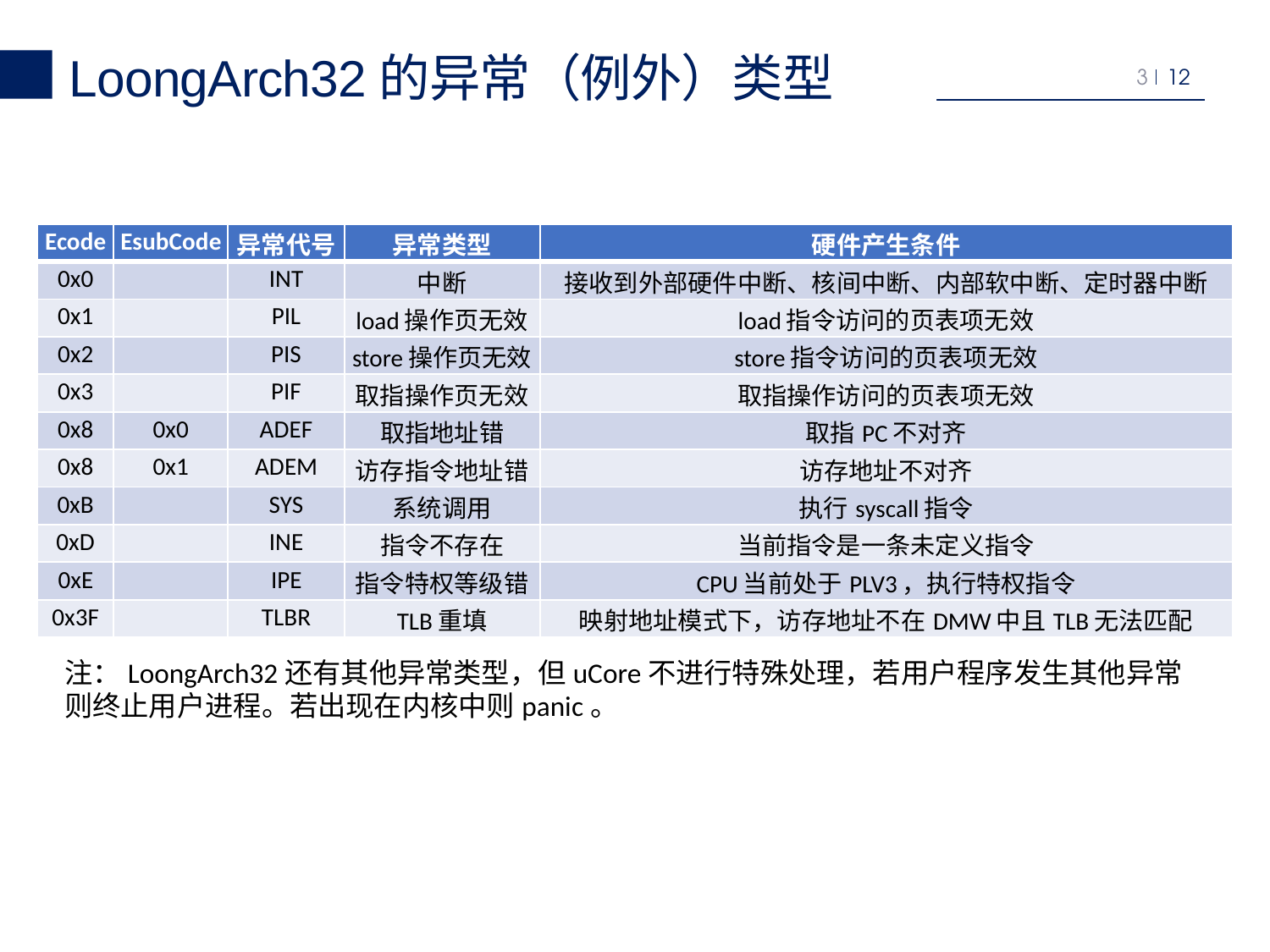

LoongArch32的异常（例外）类型

3
| Ecode | EsubCode | 异常代号 | 异常类型 | 硬件产生条件 |
| --- | --- | --- | --- | --- |
| 0x0 |  | INT | 中断 | 接收到外部硬件中断、核间中断、内部软中断、定时器中断 |
| 0x1 |  | PIL | load操作页无效 | load指令访问的页表项无效 |
| 0x2 |  | PIS | store操作页无效 | store指令访问的页表项无效 |
| 0x3 |  | PIF | 取指操作页无效 | 取指操作访问的页表项无效 |
| 0x8 | 0x0 | ADEF | 取指地址错 | 取指PC不对齐 |
| 0x8 | 0x1 | ADEM | 访存指令地址错 | 访存地址不对齐 |
| 0xB |  | SYS | 系统调用 | 执行syscall指令 |
| 0xD |  | INE | 指令不存在 | 当前指令是一条未定义指令 |
| 0xE |  | IPE | 指令特权等级错 | CPU当前处于PLV3，执行特权指令 |
| 0x3F |  | TLBR | TLB重填 | 映射地址模式下，访存地址不在DMW中且TLB无法匹配 |
注：LoongArch32还有其他异常类型，但uCore不进行特殊处理，若用户程序发生其他异常则终止用户进程。若出现在内核中则panic。